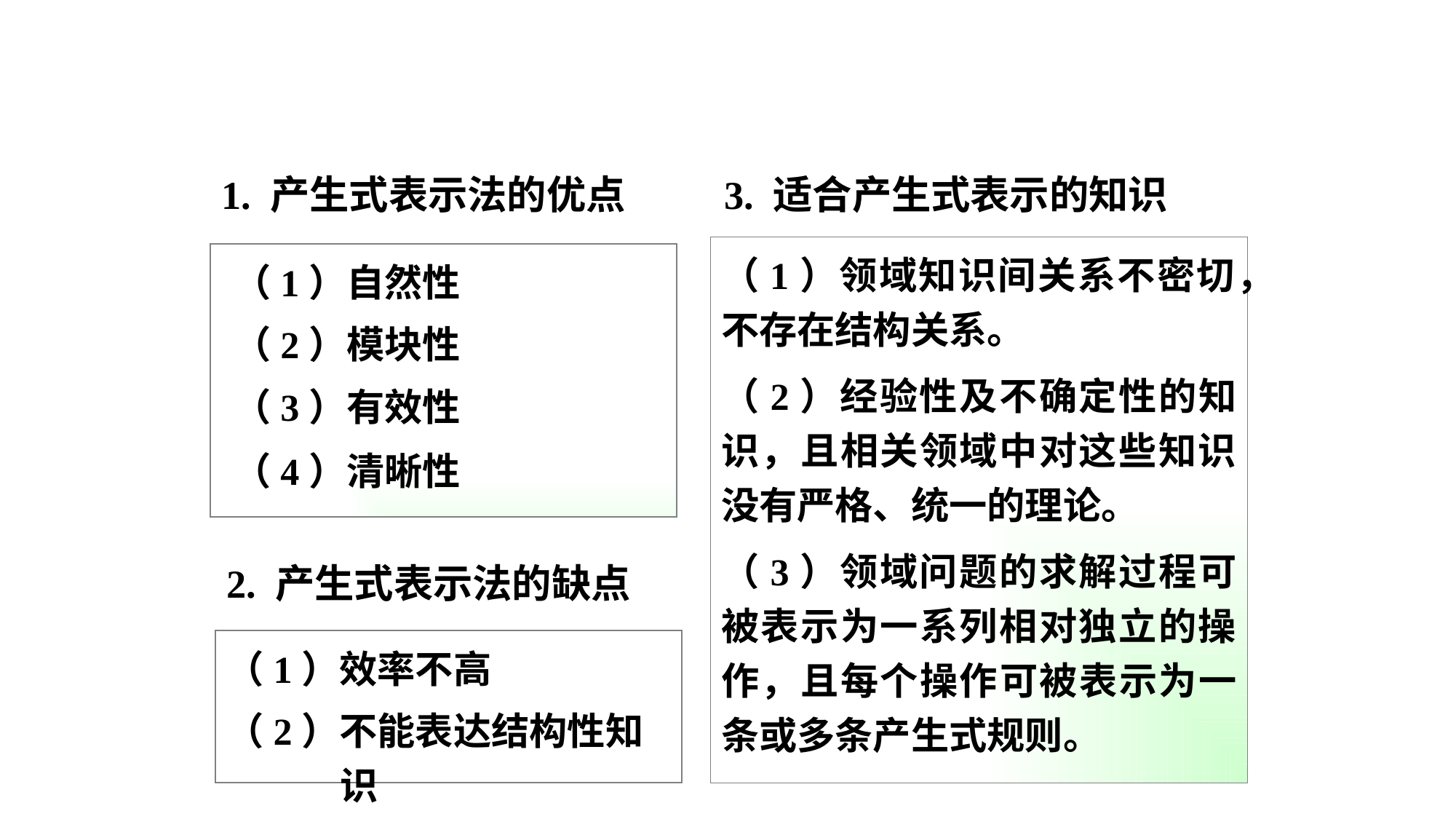

# 产生式系统
3. 适合产生式表示的知识
1. 产生式表示法的优点
（1）领域知识间关系不密切，不存在结构关系。
（2）经验性及不确定性的知识，且相关领域中对这些知识没有严格、统一的理论。
（3）领域问题的求解过程可被表示为一系列相对独立的操作，且每个操作可被表示为一条或多条产生式规则。
（1）自然性
（2）模块性
（3）有效性
（4）清晰性
2. 产生式表示法的缺点
（1）效率不高
（2）不能表达结构性知识